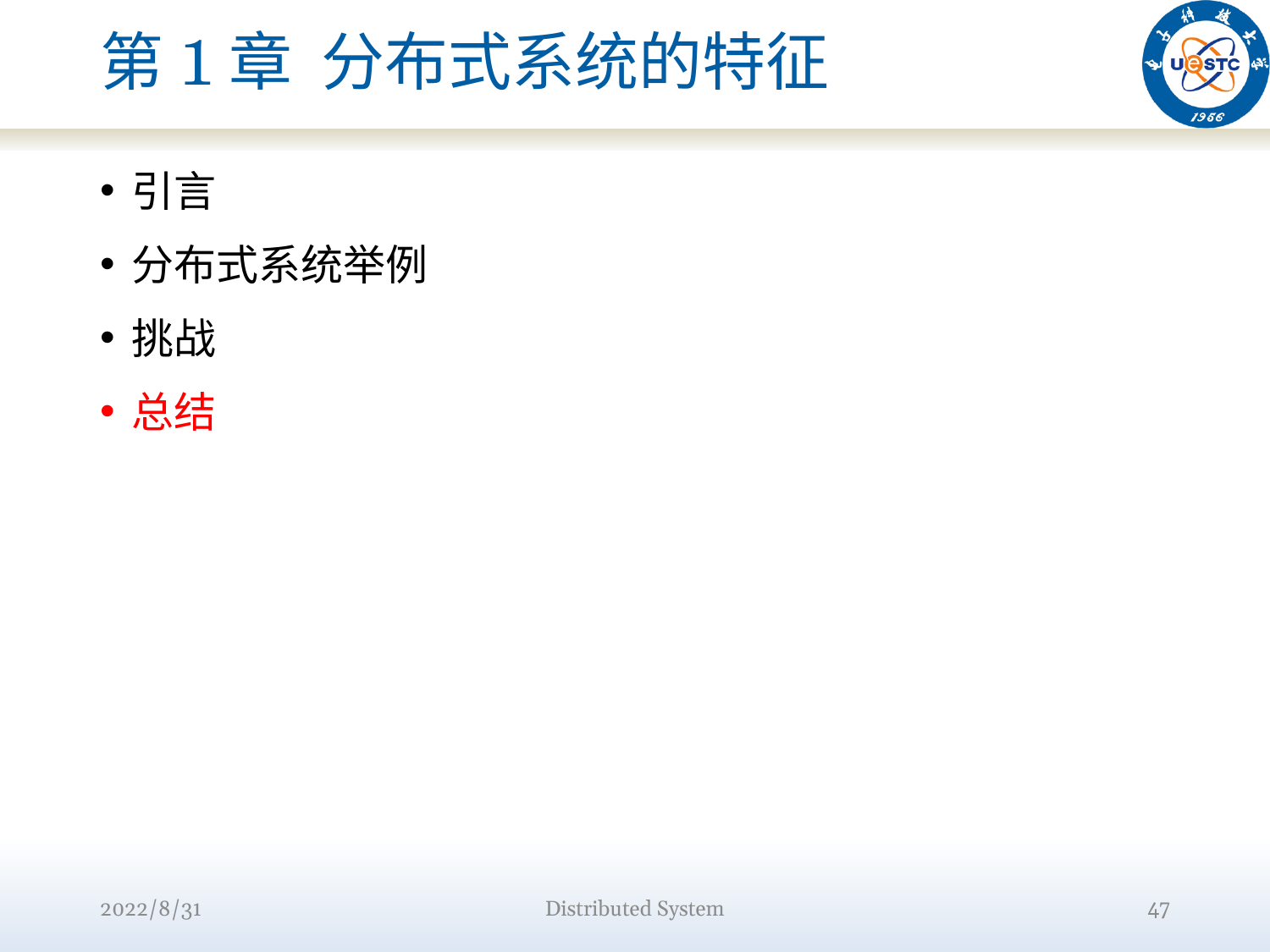

# 第1章  分布式系统的特征
引言
分布式系统举例
挑战
总结

2022/8/31
Distributed System
47